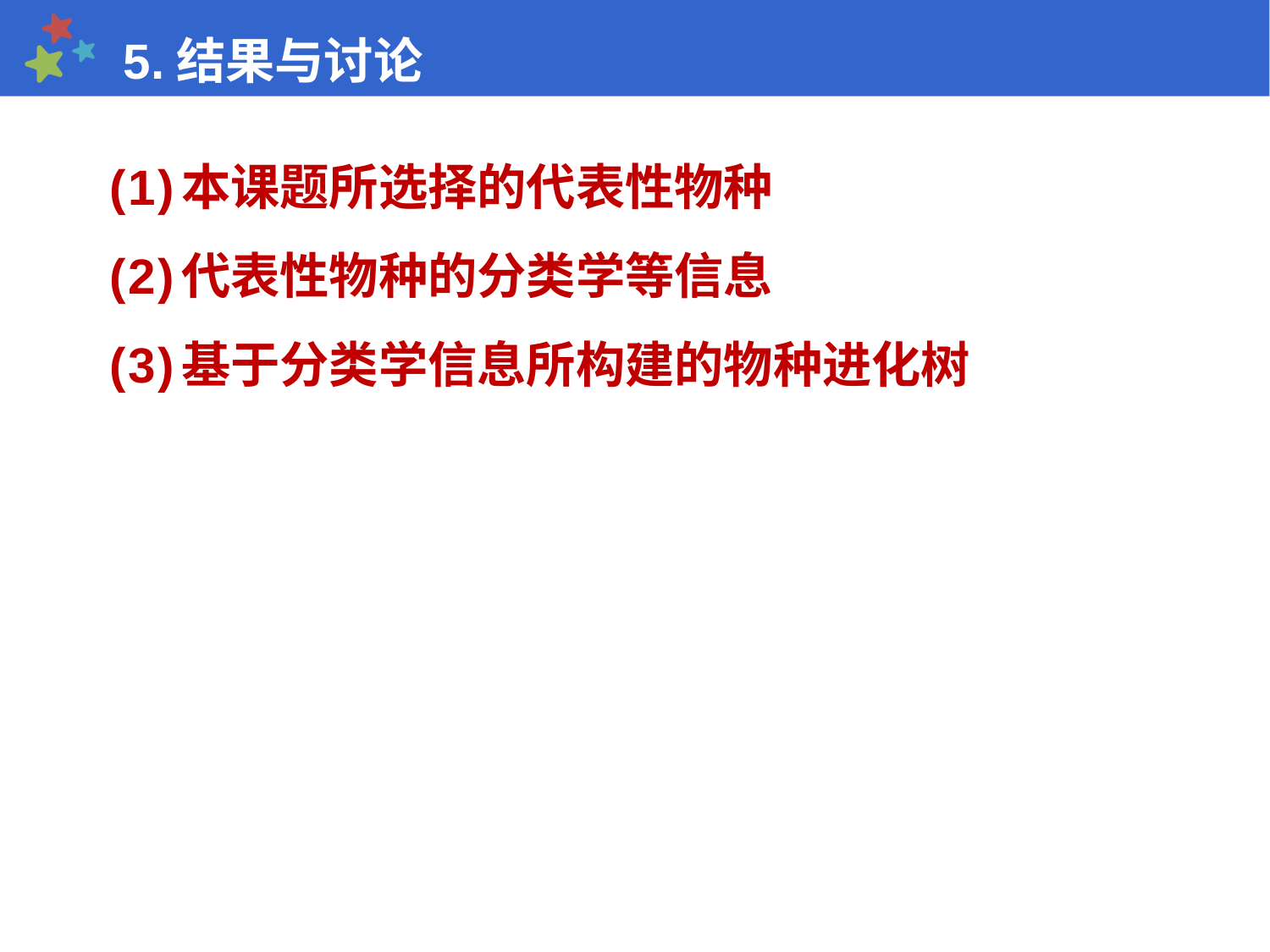

5.结果与讨论
本课题所选择的代表性物种
代表性物种的分类学等信息
基于分类学信息所构建的物种进化树